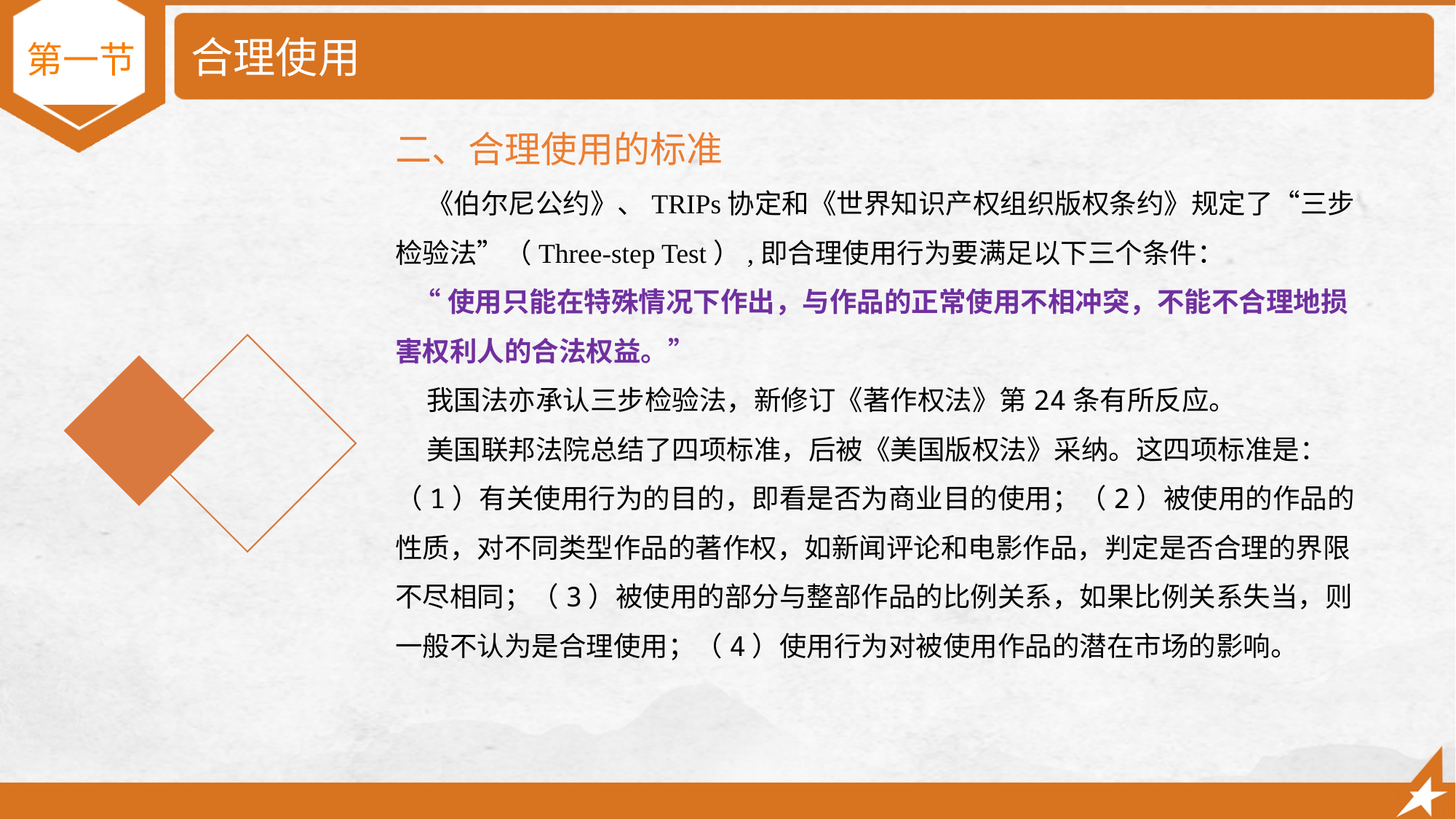

# 合理使用
第一节
二、合理使用的标准
    《伯尔尼公约》、TRIPs协定和《世界知识产权组织版权条约》规定了“三步检验法”（Three-step Test）,即合理使用行为要满足以下三个条件：
   “使用只能在特殊情况下作出，与作品的正常使用不相冲突，不能不合理地损害权利人的合法权益。”
    我国法亦承认三步检验法，新修订《著作权法》第24条有所反应。
    美国联邦法院总结了四项标准，后被《美国版权法》采纳。这四项标准是：（1）有关使用行为的目的，即看是否为商业目的使用；（2）被使用的作品的性质，对不同类型作品的著作权，如新闻评论和电影作品，判定是否合理的界限不尽相同；（3）被使用的部分与整部作品的比例关系，如果比例关系失当，则一般不认为是合理使用；（4）使用行为对被使用作品的潜在市场的影响。